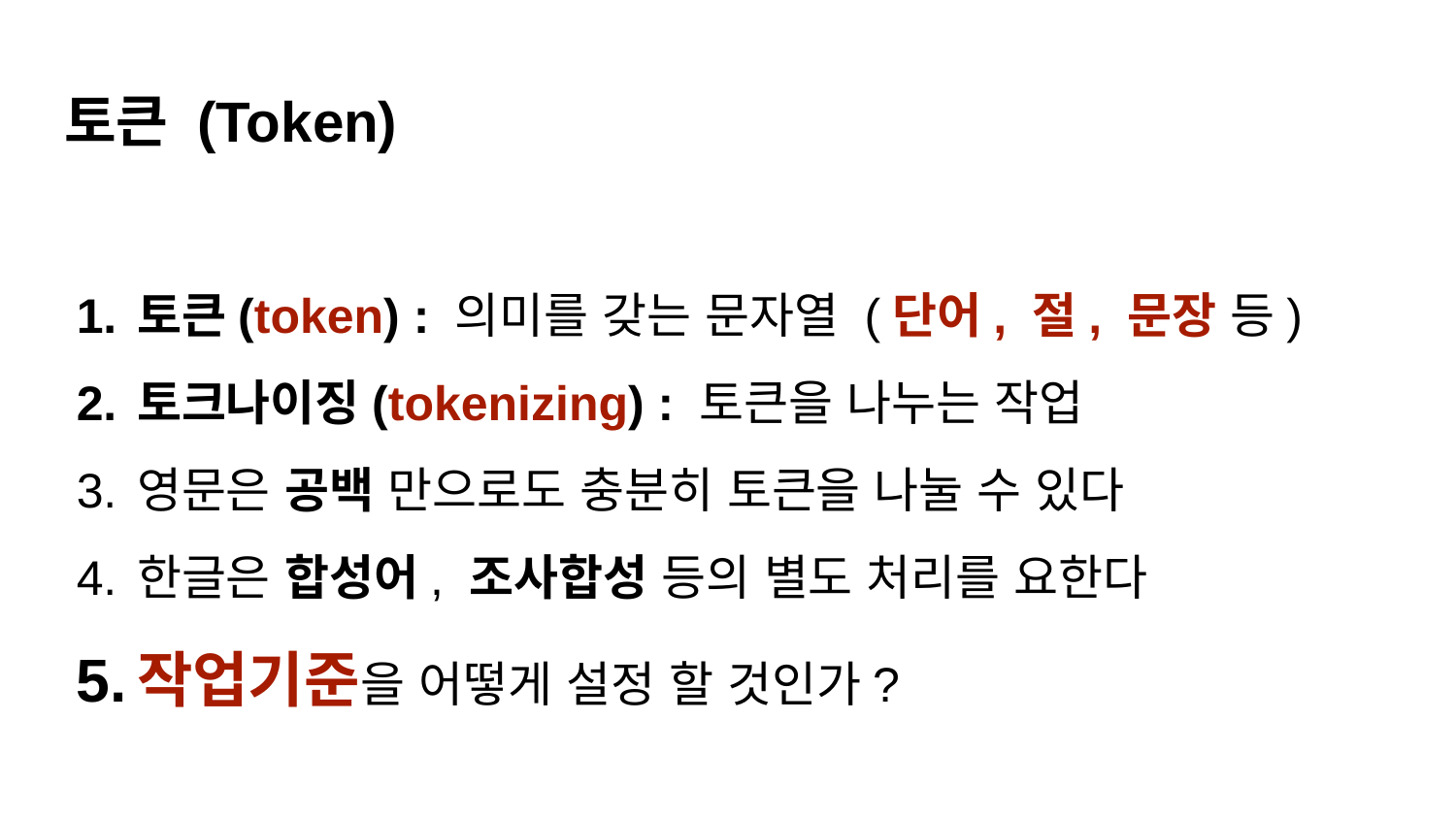

# 토큰 (Token)

토큰(token) : 의미를 갖는 문자열 (단어, 절, 문장 등)
토크나이징(tokenizing) : 토큰을 나누는 작업
영문은 공백 만으로도 충분히 토큰을 나눌 수 있다
한글은 합성어, 조사합성 등의 별도 처리를 요한다
작업기준을 어떻게 설정 할 것인가?